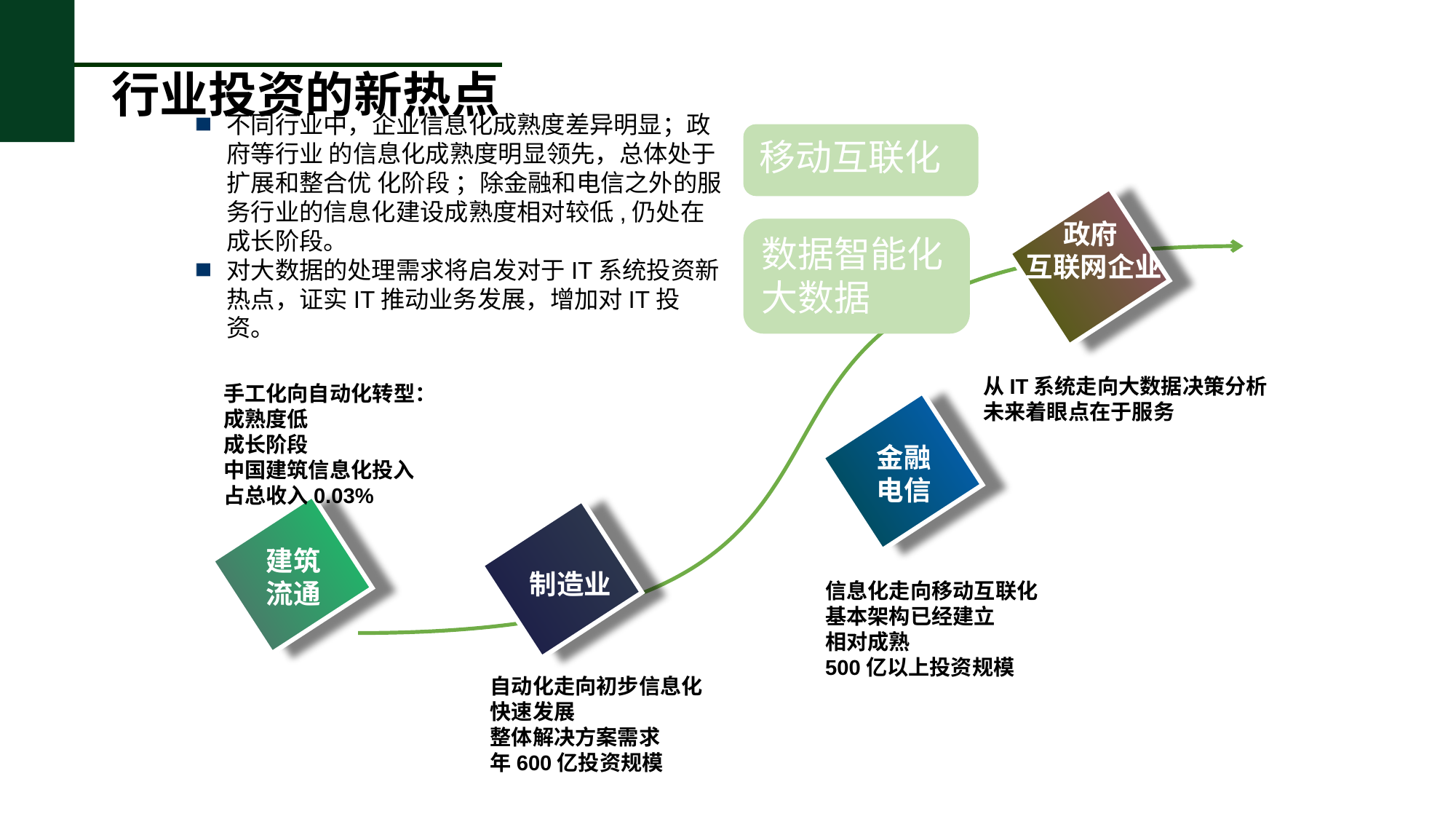

# 行业投资的新热点
不同行业中，企业信息化成熟度差异明显；政府等行业 的信息化成熟度明显领先，总体处于扩展和整合优 化阶段 ；除金融和电信之外的服务行业的信息化建设成熟度相对较低,仍处在成长阶段。
对大数据的处理需求将启发对于IT系统投资新热点，证实IT推动业务发展，增加对IT投资。
移动互联化

     政府
互联网企业
2000

金融
电信

制造业
从IT系统走向大数据决策分析
未来着眼点在于服务
手工化向自动化转型：
成熟度低
成长阶段
中国建筑信息化投入
占总收入0.03%

信息化走向移动互联化
基本架构已经建立
相对成熟
500亿以上投资规模
自动化走向初步信息化
快速发展
整体解决方案需求
年600亿投资规模
数据智能化大数据
建筑
流通